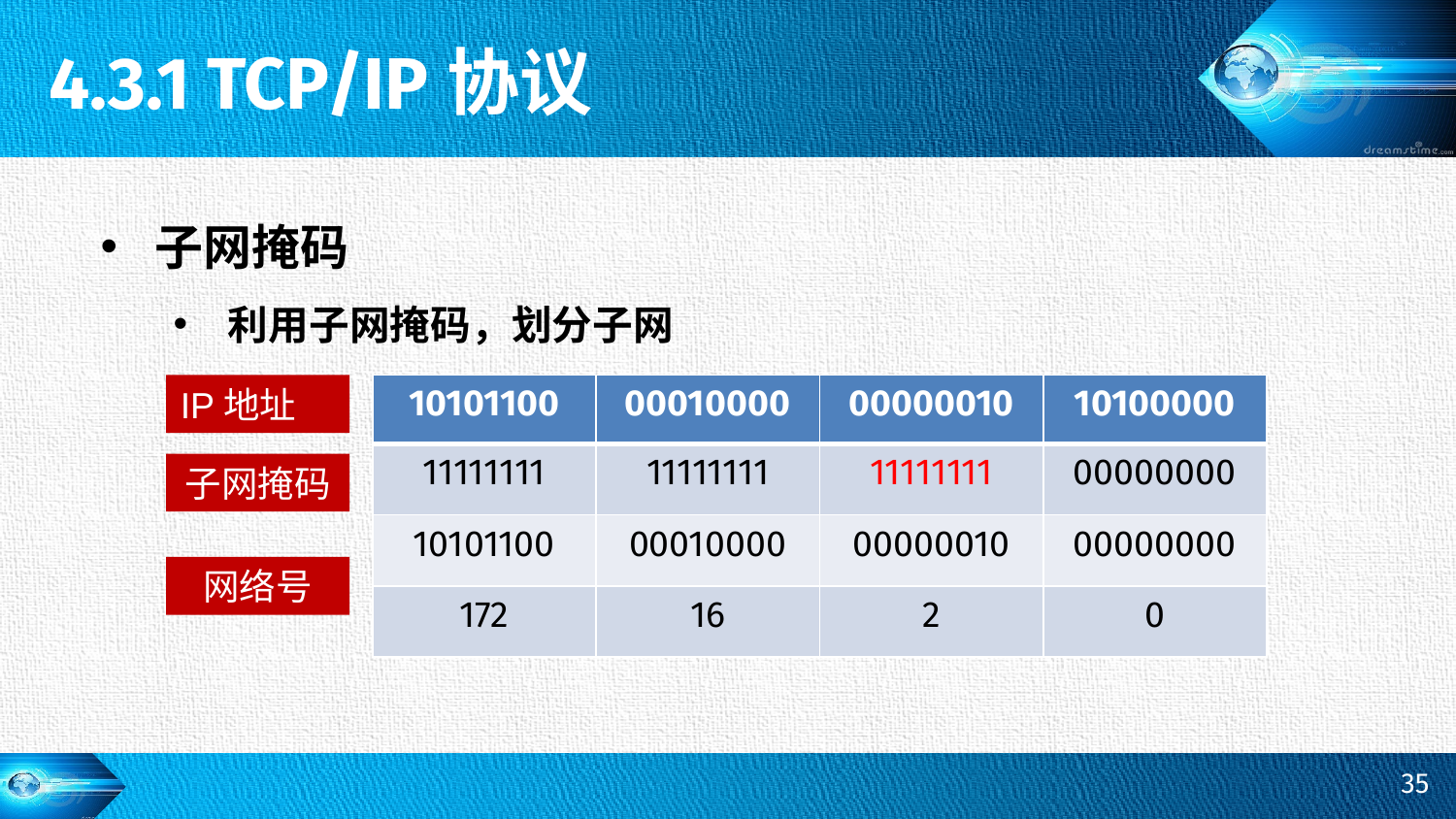

4.3.1 TCP/IP协议
子网掩码
利用子网掩码，划分子网

IP地址
| 10101100 | 00010000 | 00000010 | 10100000 |
| --- | --- | --- | --- |
| 11111111 | 11111111 | 11111111 | 00000000 |
| 10101100 | 00010000 | 00000010 | 00000000 |
| 172 | 16 | 2 | 0 |
子网掩码
网络号
35